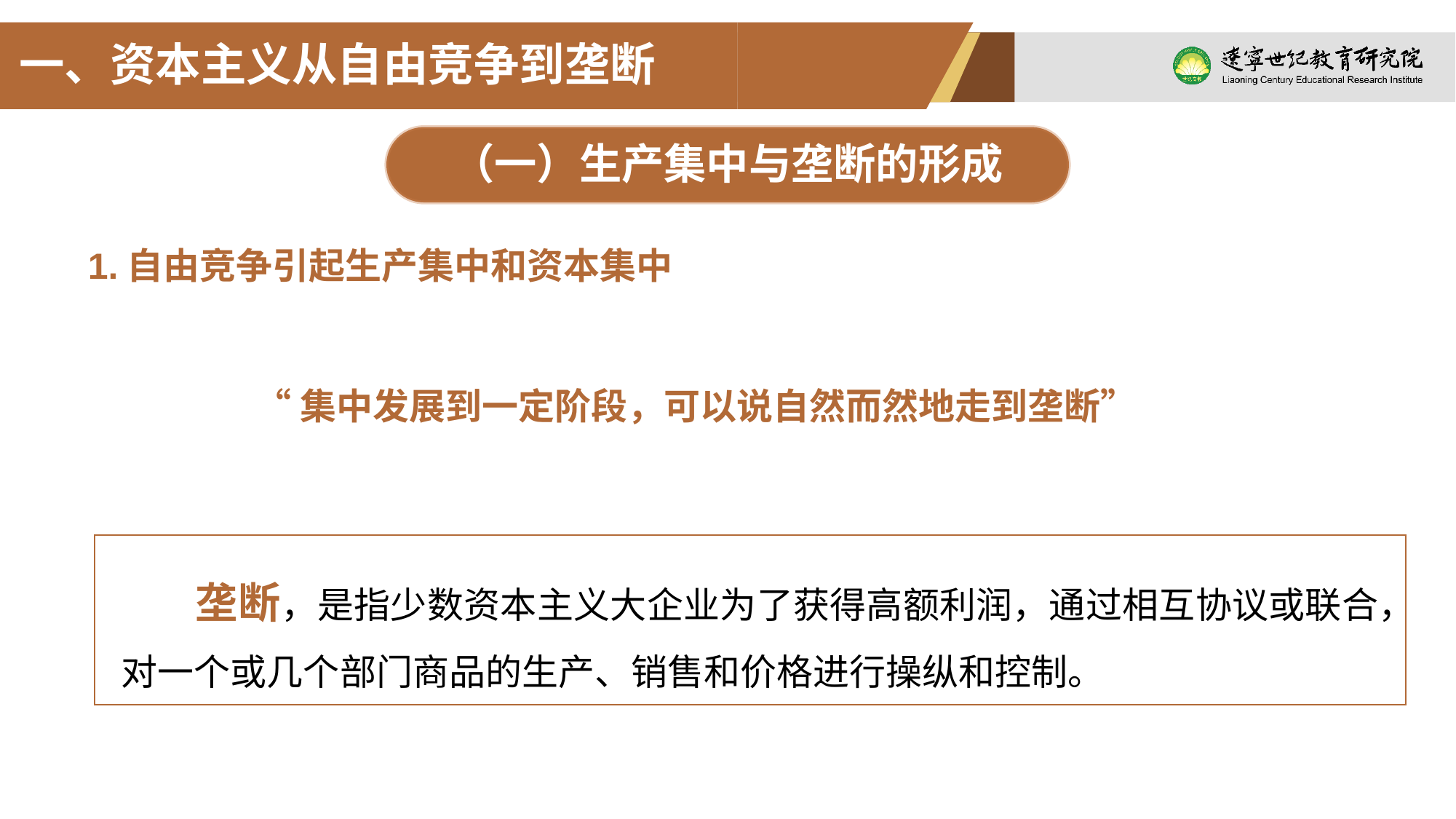

一、资本主义从自由竞争到垄断
（一）生产集中与垄断的形成
1.自由竞争引起生产集中和资本集中
“集中发展到一定阶段，可以说自然而然地走到垄断”

垄断，是指少数资本主义大企业为了获得高额利润，通过相互协议或联合，对一个或几个部门商品的生产、销售和价格进行操纵和控制。